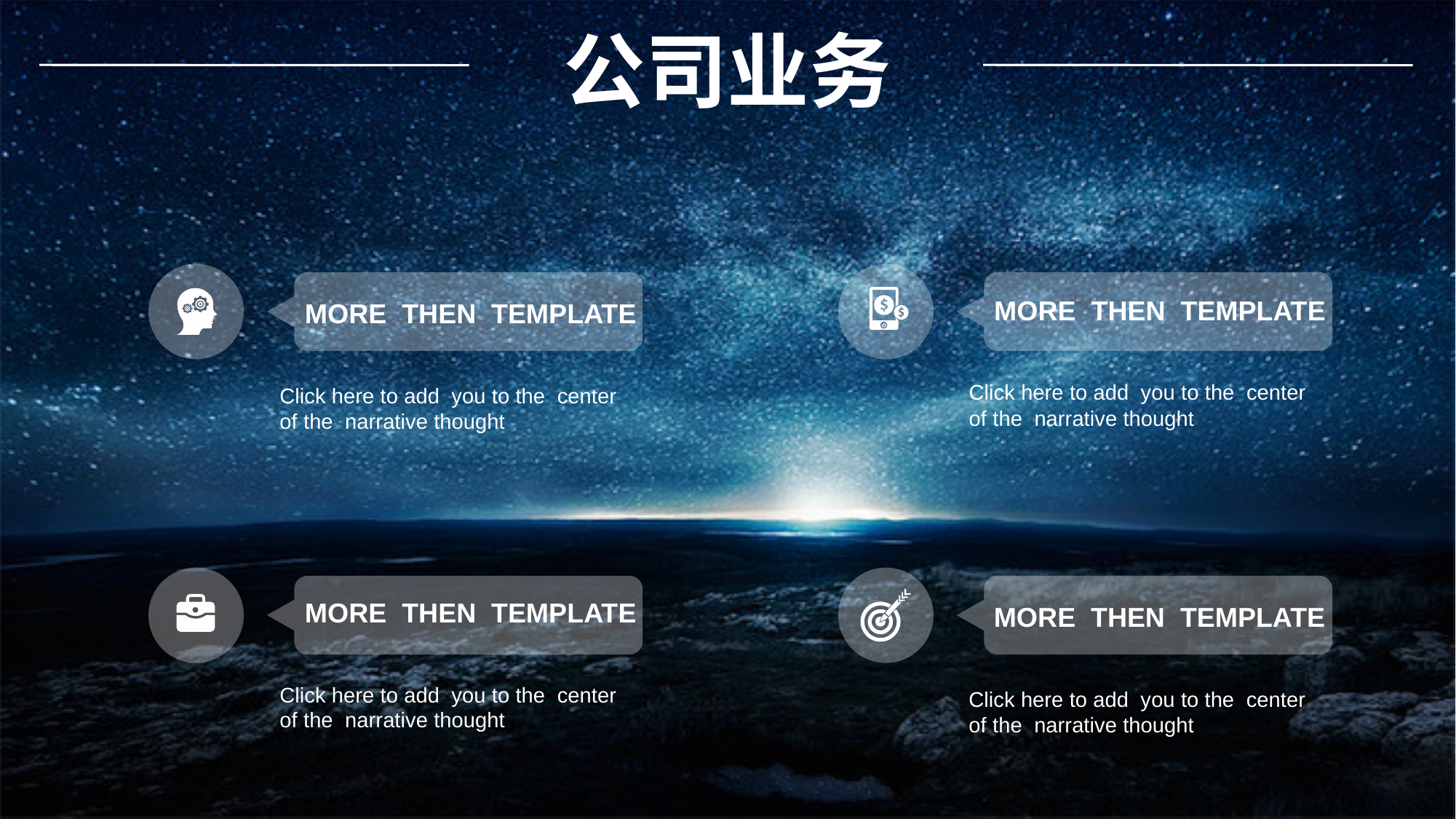

公司业务

   MORE  THEN  TEMPLATE

Click here to add  you to the  center
of the  narrative thought

   MORE  THEN  TEMPLATE

Click here to add  you to the  center
of the  narrative thought

   MORE  THEN  TEMPLATE

Click here to add  you to the  center
of the  narrative thought

   MORE  THEN  TEMPLATE

Click here to add  you to the  center
of the  narrative thought